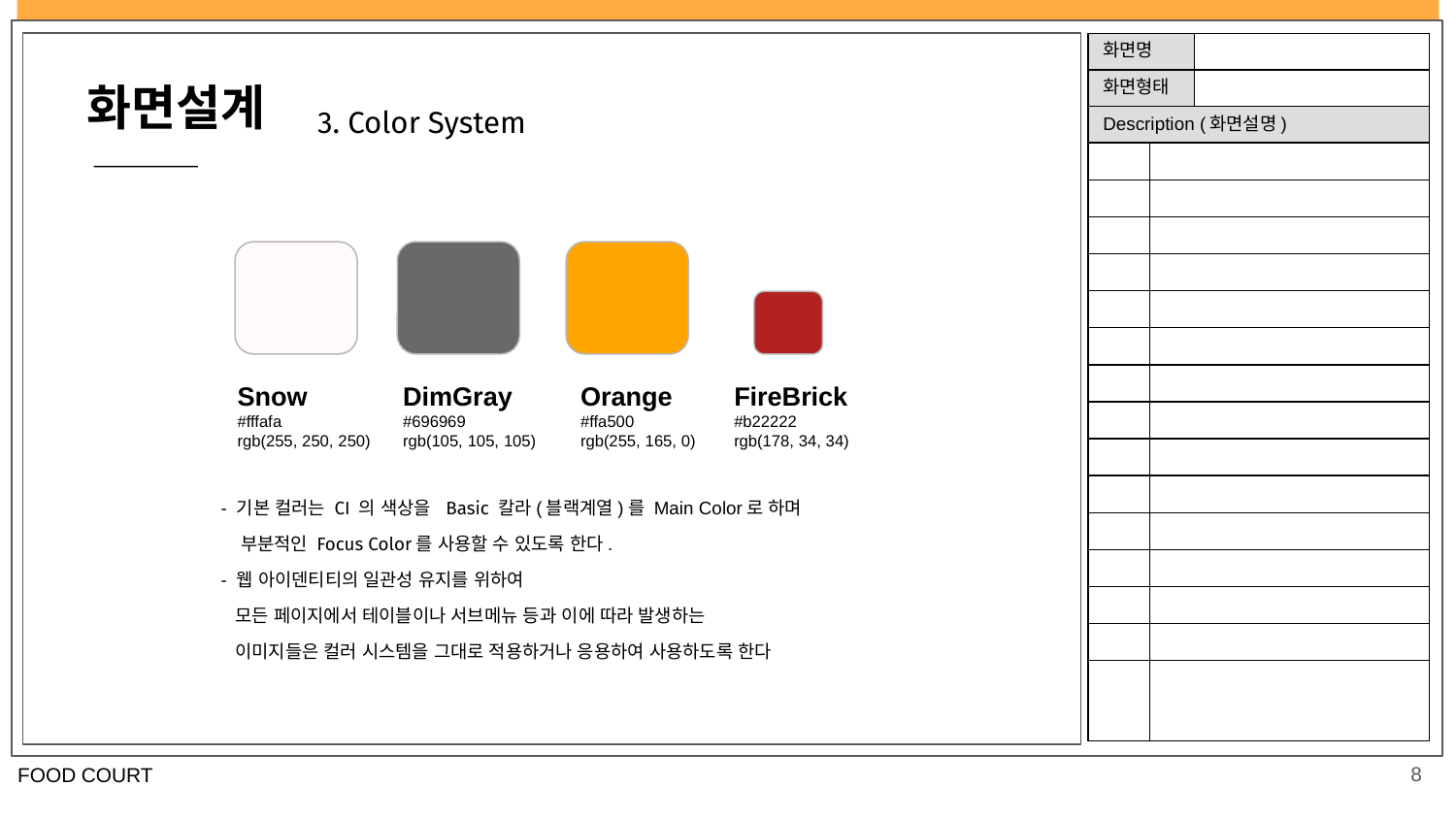

| 화면명 |  |  |
| --- | --- | --- |
| 화면형태 |  |  |
| Description (화면설명) |  |  |
|  |  |  |
|  |  |  |
|  |  |  |
|  |  |  |
|  |  |  |
|  |  |  |
|  |  |  |
|  |  |  |
|  |  |  |
|  |  |  |
|  |  |  |
|  |  |  |
|  |  |  |
|  |  |  |
|  |  |  |
화면설계
3. Color System

Snow
#fffafa
rgb(255, 250, 250)
DimGray
#696969
rgb(105, 105, 105)
FireBrick
#b22222
rgb(178, 34, 34)
Orange
#ffa500
rgb(255, 165, 0)
- 기본 컬러는 CI 의 색상을  Basic 칼라(블랙계열)를 Main Color로 하며
   부분적인 Focus Color를 사용할 수 있도록 한다.
- 웹 아이덴티티의 일관성 유지를 위하여
  모든 페이지에서 테이블이나 서브메뉴 등과 이에 따라 발생하는
  이미지들은 컬러 시스템을 그대로 적용하거나 응용하여 사용하도록 한다

8
FOOD COURT